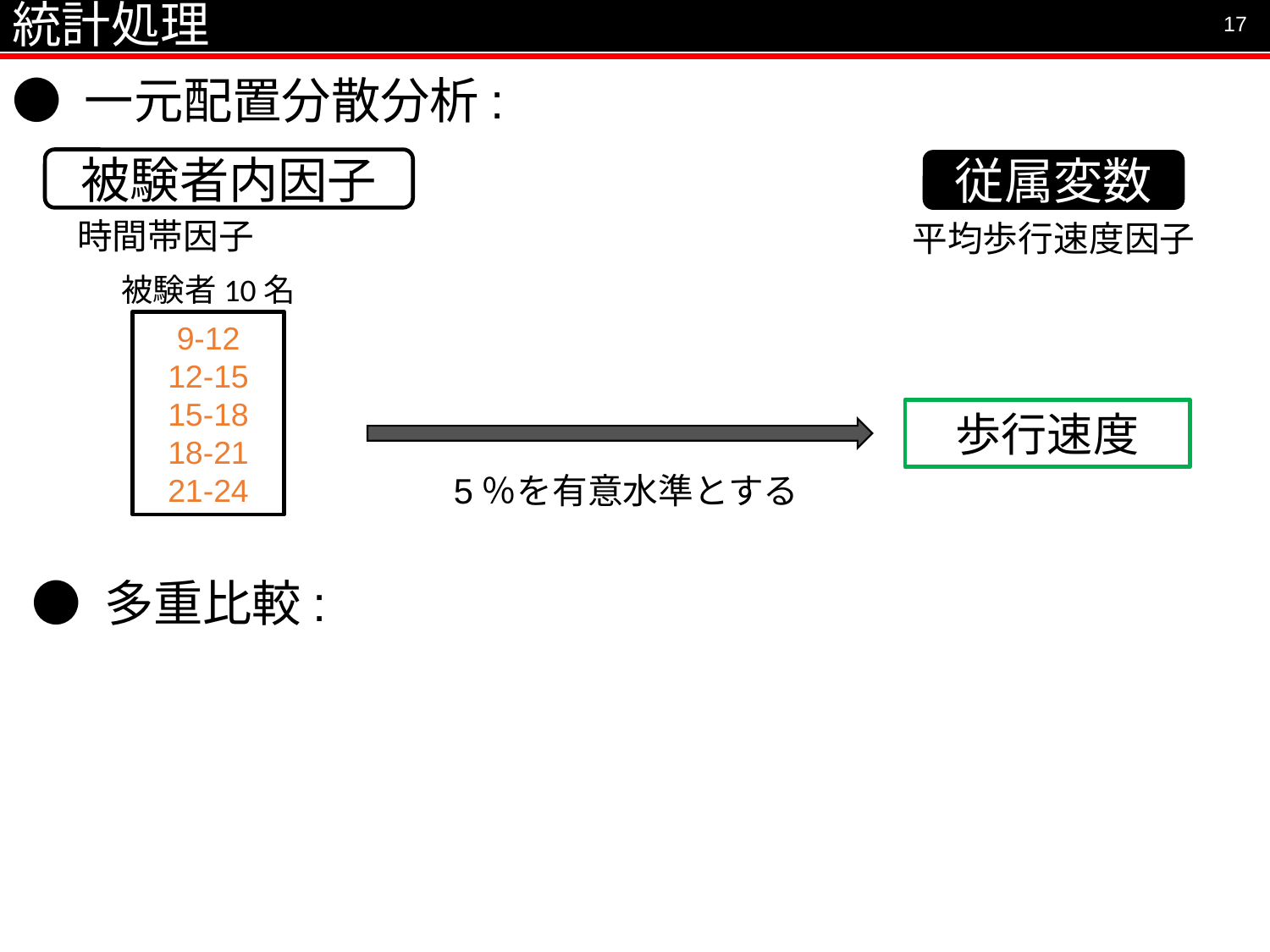

統計処理

17
● 一元配置分散分析:
被験者内因子
従属変数
時間帯因子
平均歩行速度因子
被験者10名
9-12
12-15
15-18
18-21
21-24
歩行速度

5％を有意水準とする
● 多重比較: